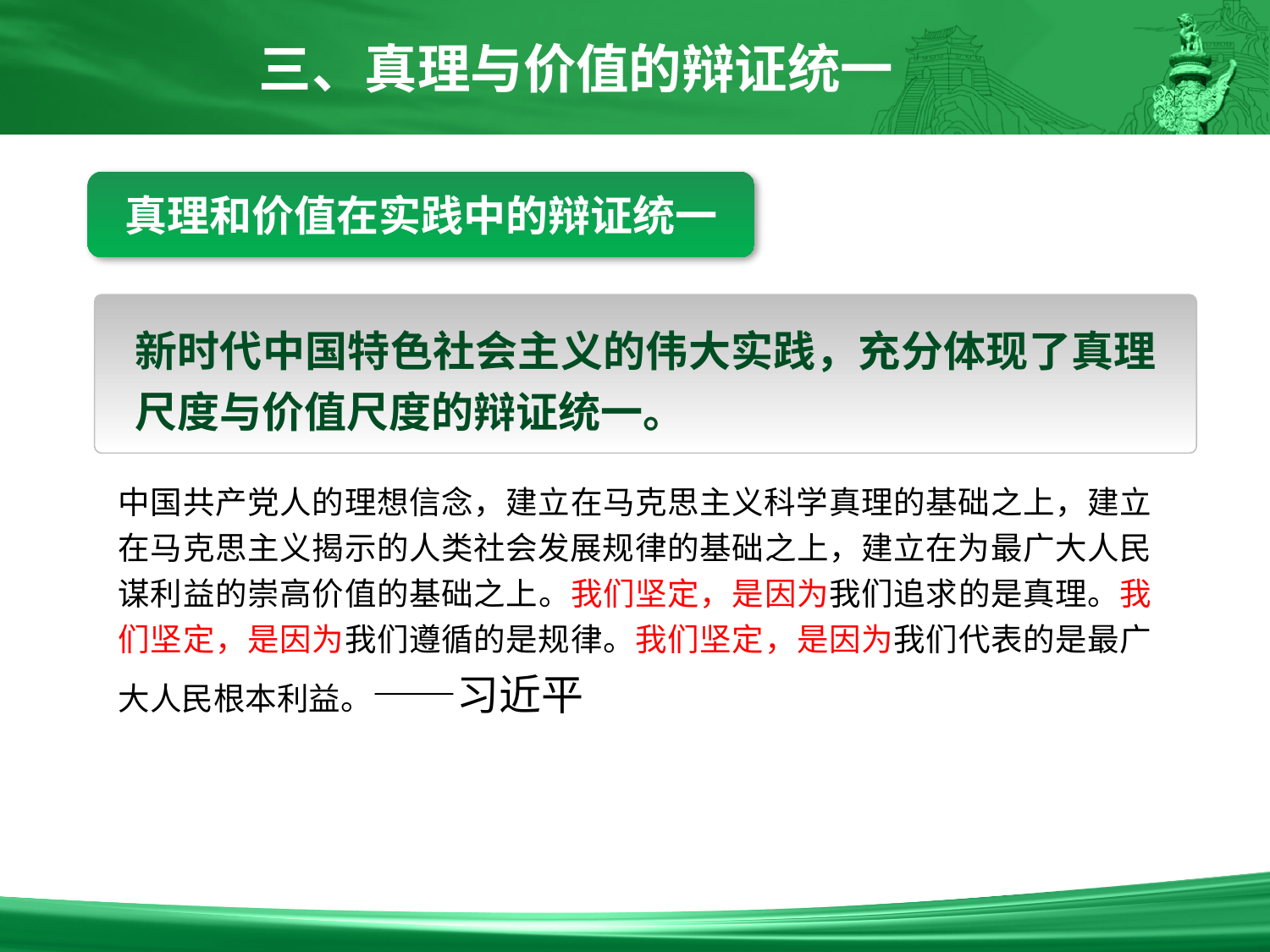

三、真理与价值的辩证统一
真理和价值在实践中的辩证统一

新时代中国特色社会主义的伟大实践，充分体现了真理尺度与价值尺度的辩证统一。
中国共产党人的理想信念，建立在马克思主义科学真理的基础之上，建立在马克思主义揭示的人类社会发展规律的基础之上，建立在为最广大人民谋利益的崇高价值的基础之上。我们坚定，是因为我们追求的是真理。我们坚定，是因为我们遵循的是规律。我们坚定，是因为我们代表的是最广大人民根本利益。——习近平